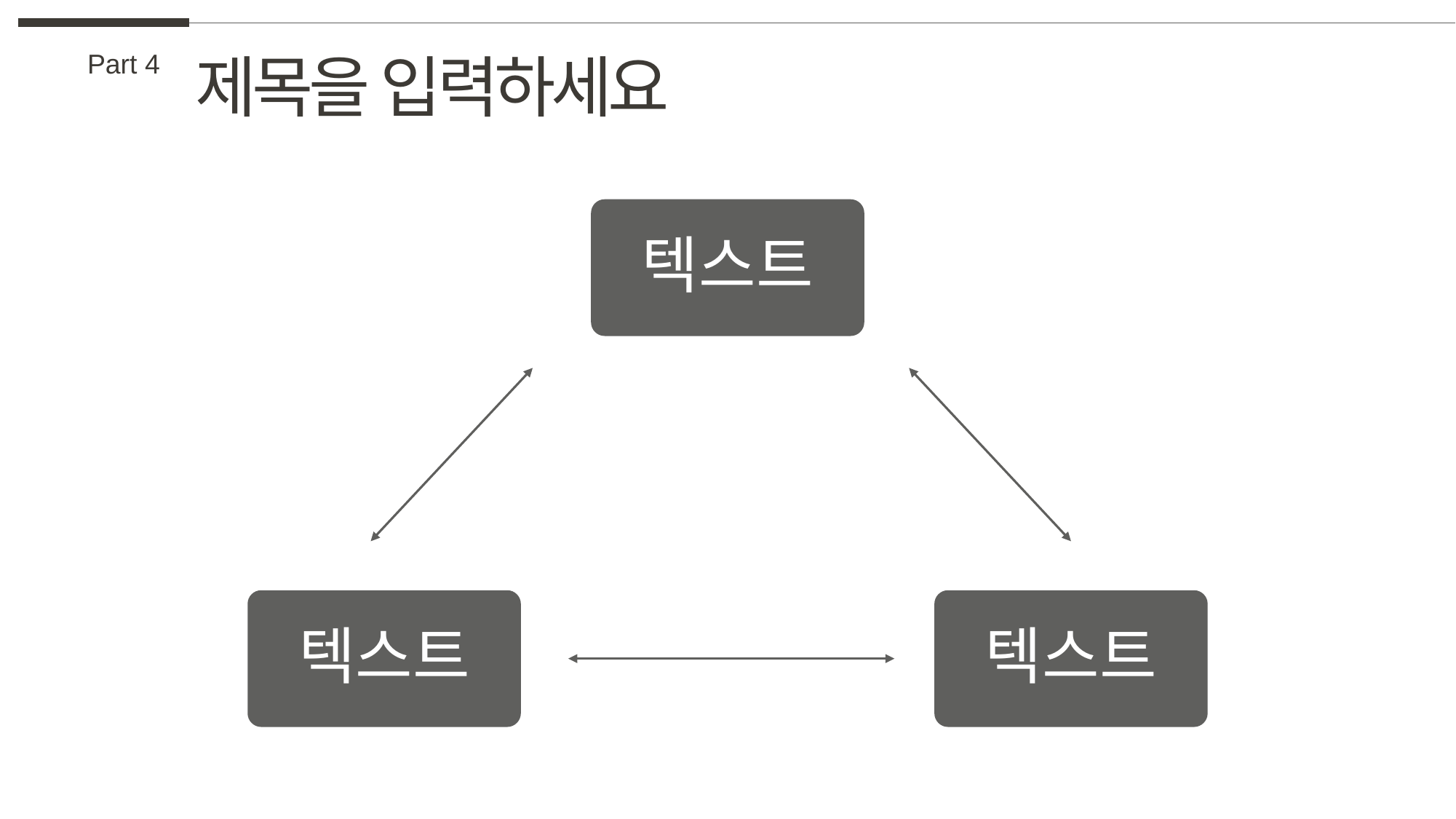

제목을 입력하세요
Part 4
텍스트
텍스트
텍스트